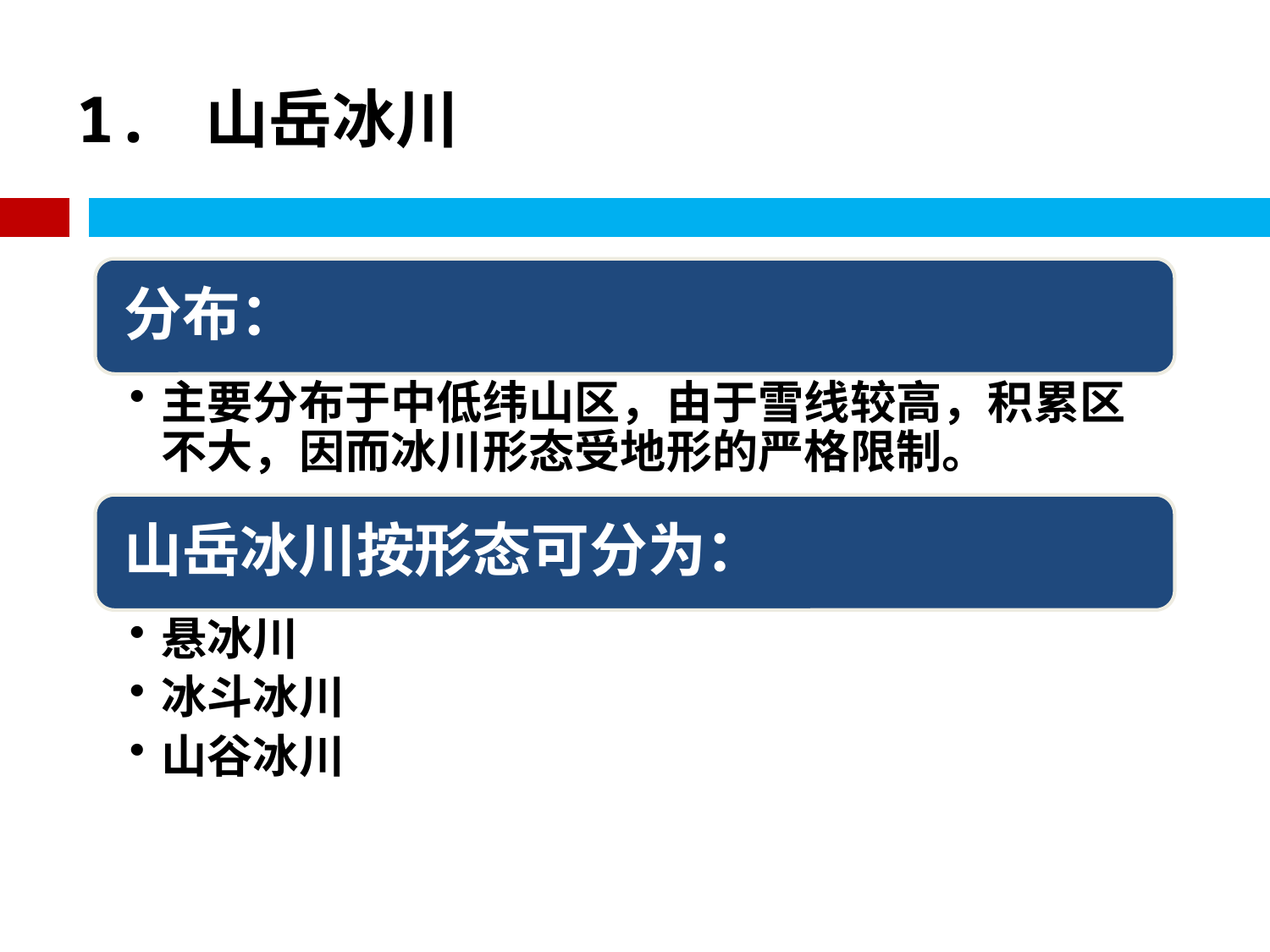

# 1. 山岳冰川
分布：
主要分布于中低纬山区，由于雪线较高，积累区不大，因而冰川形态受地形的严格限制。
山岳冰川按形态可分为：
悬冰川
冰斗冰川
山谷冰川